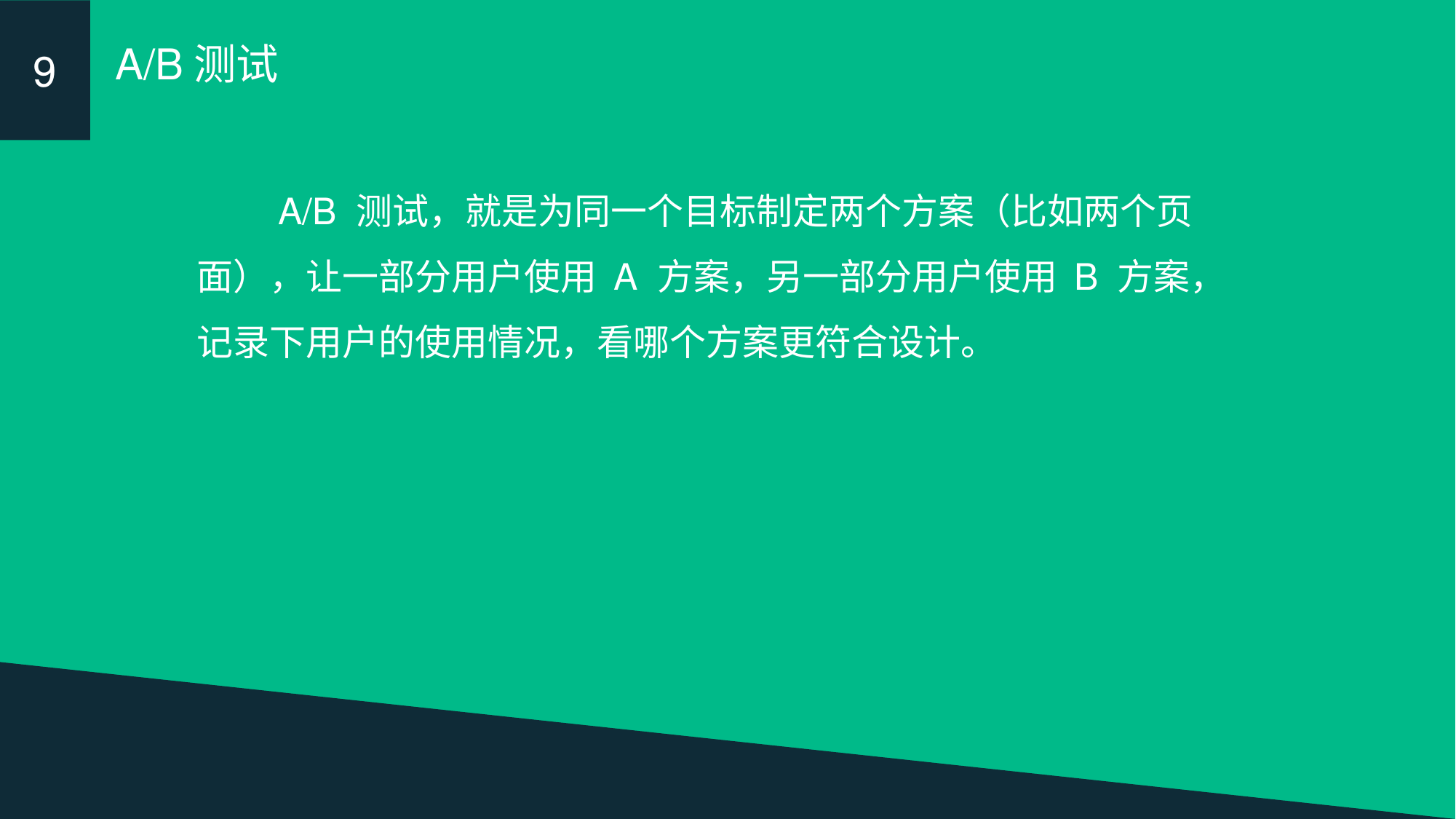

9
A/B测试
        A/B 测试，就是为同一个目标制定两个方案（比如两个页面），让一部分用户使用 A 方案，另一部分用户使用 B 方案，记录下用户的使用情况，看哪个方案更符合设计。